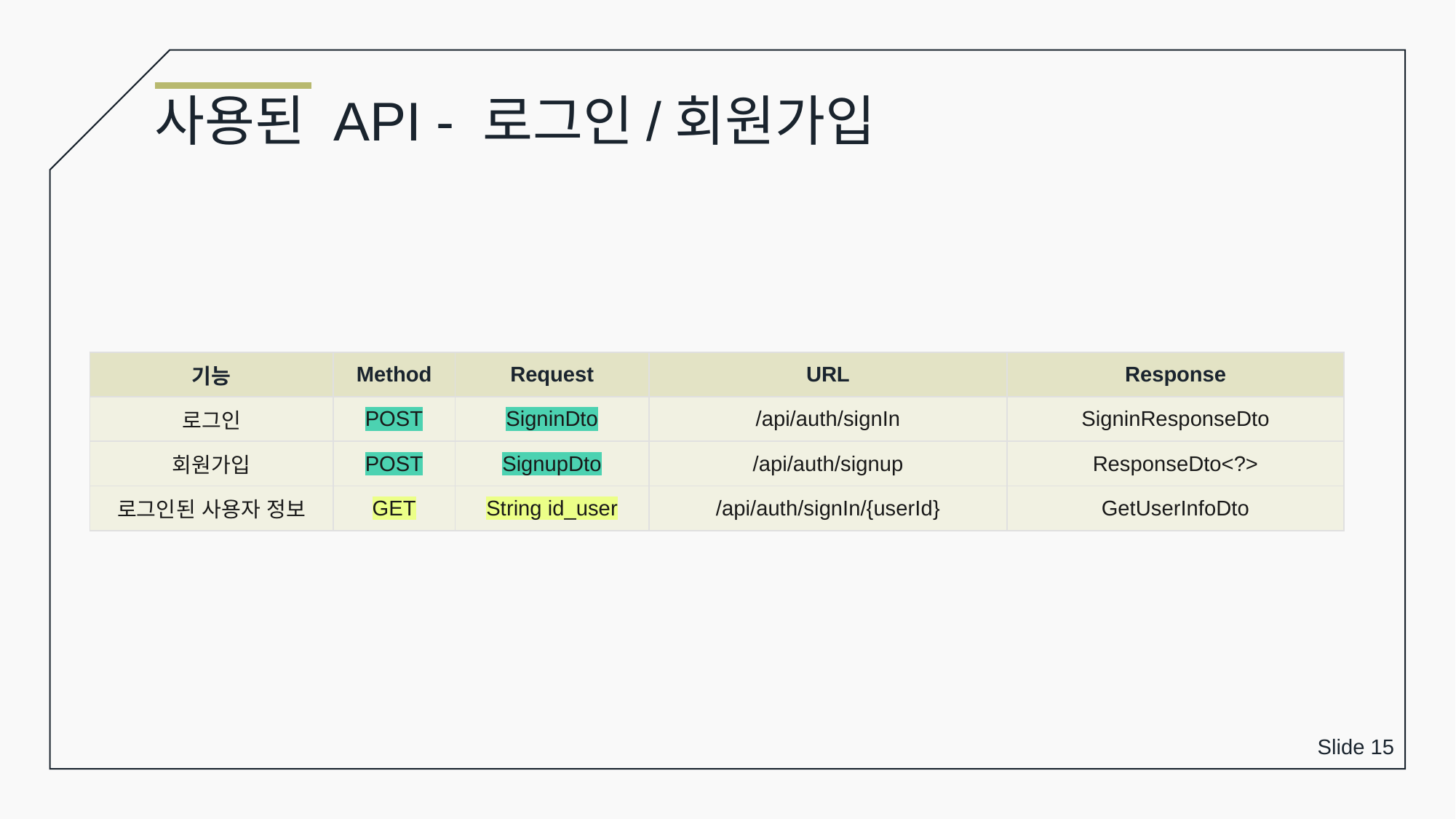

사용된 API - 로그인/회원가입
| 기능 | Method | Request | URL | Response |
| --- | --- | --- | --- | --- |
| 로그인 | POST | SigninDto | /api/auth/signIn | SigninResponseDto |
| 회원가입 | POST | SignupDto | /api/auth/signup | ResponseDto<?> |
| 로그인된 사용자 정보 | GET | String id\_user | /api/auth/signIn/{userId} | GetUserInfoDto |